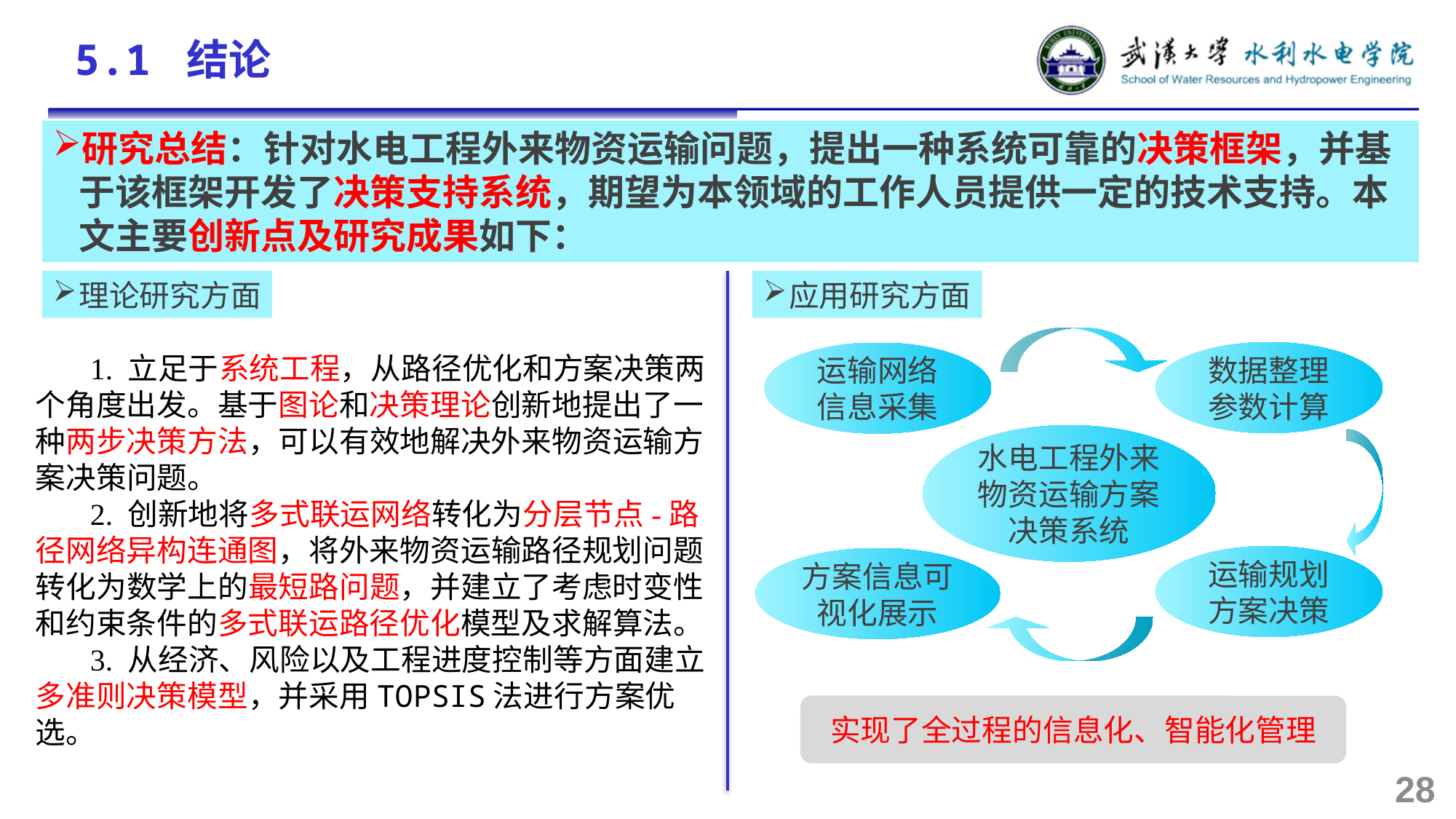

5.1 结论
研究总结：针对水电工程外来物资运输问题，提出一种系统可靠的决策框架，并基于该框架开发了决策支持系统，期望为本领域的工作人员提供一定的技术支持。本文主要创新点及研究成果如下：

理论研究方面
应用研究方面

数据整理参数计算
运输网络信息采集
1. 立足于系统工程，从路径优化和方案决策两个角度出发。基于图论和决策理论创新地提出了一种两步决策方法，可以有效地解决外来物资运输方案决策问题。
2. 创新地将多式联运网络转化为分层节点-路径网络异构连通图，将外来物资运输路径规划问题转化为数学上的最短路问题，并建立了考虑时变性和约束条件的多式联运路径优化模型及求解算法。
3. 从经济、风险以及工程进度控制等方面建立多准则决策模型，并采用TOPSIS法进行方案优选。
水电工程外来物资运输方案决策系统

运输规划方案决策
方案信息可视化展示

实现了全过程的信息化、智能化管理
28